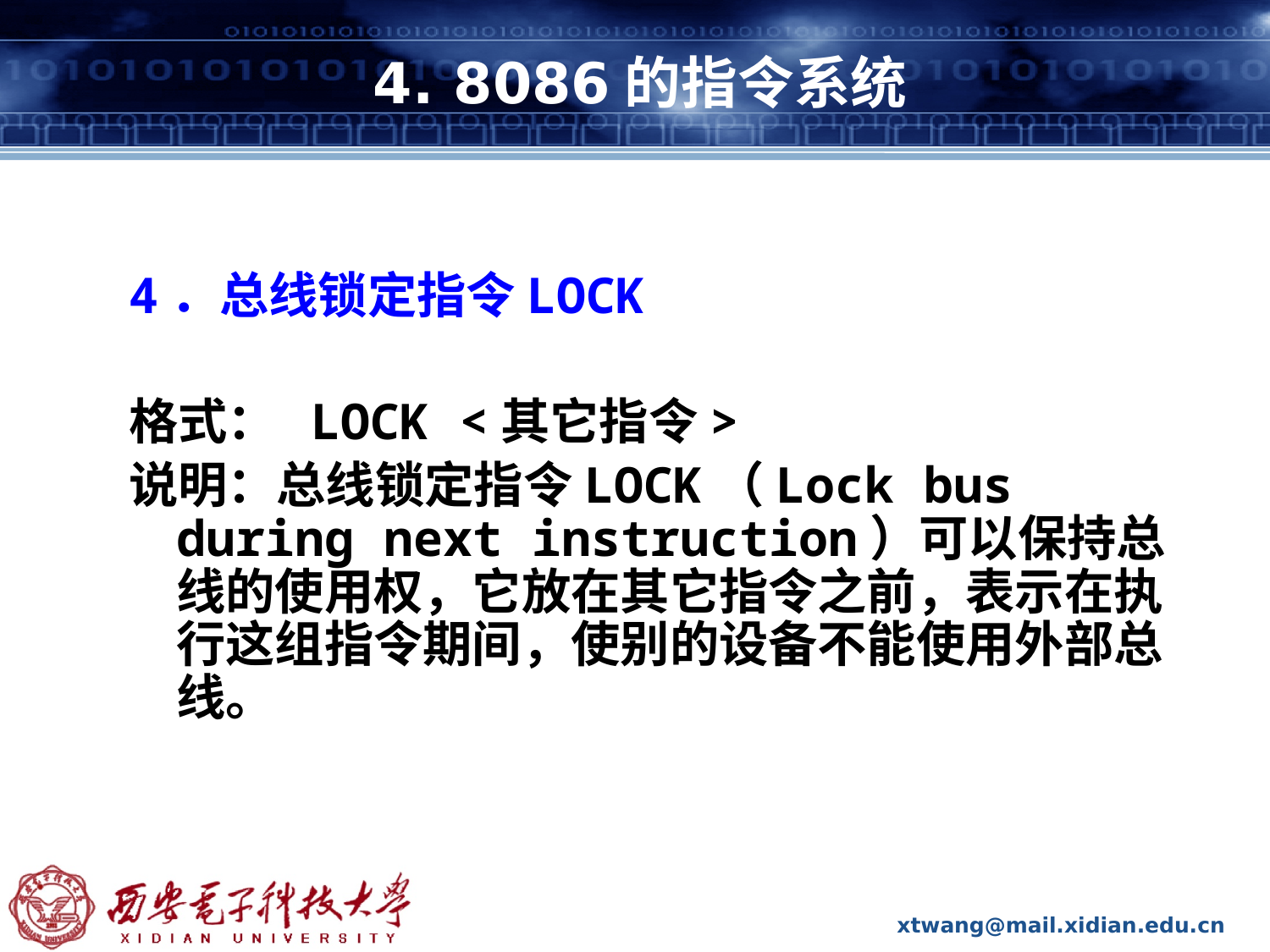

# 4. 8086的指令系统
4．总线锁定指令LOCK

格式：  LOCK <其它指令>
说明：总线锁定指令LOCK（Lock bus during next instruction）可以保持总线的使用权，它放在其它指令之前，表示在执行这组指令期间，使别的设备不能使用外部总线。